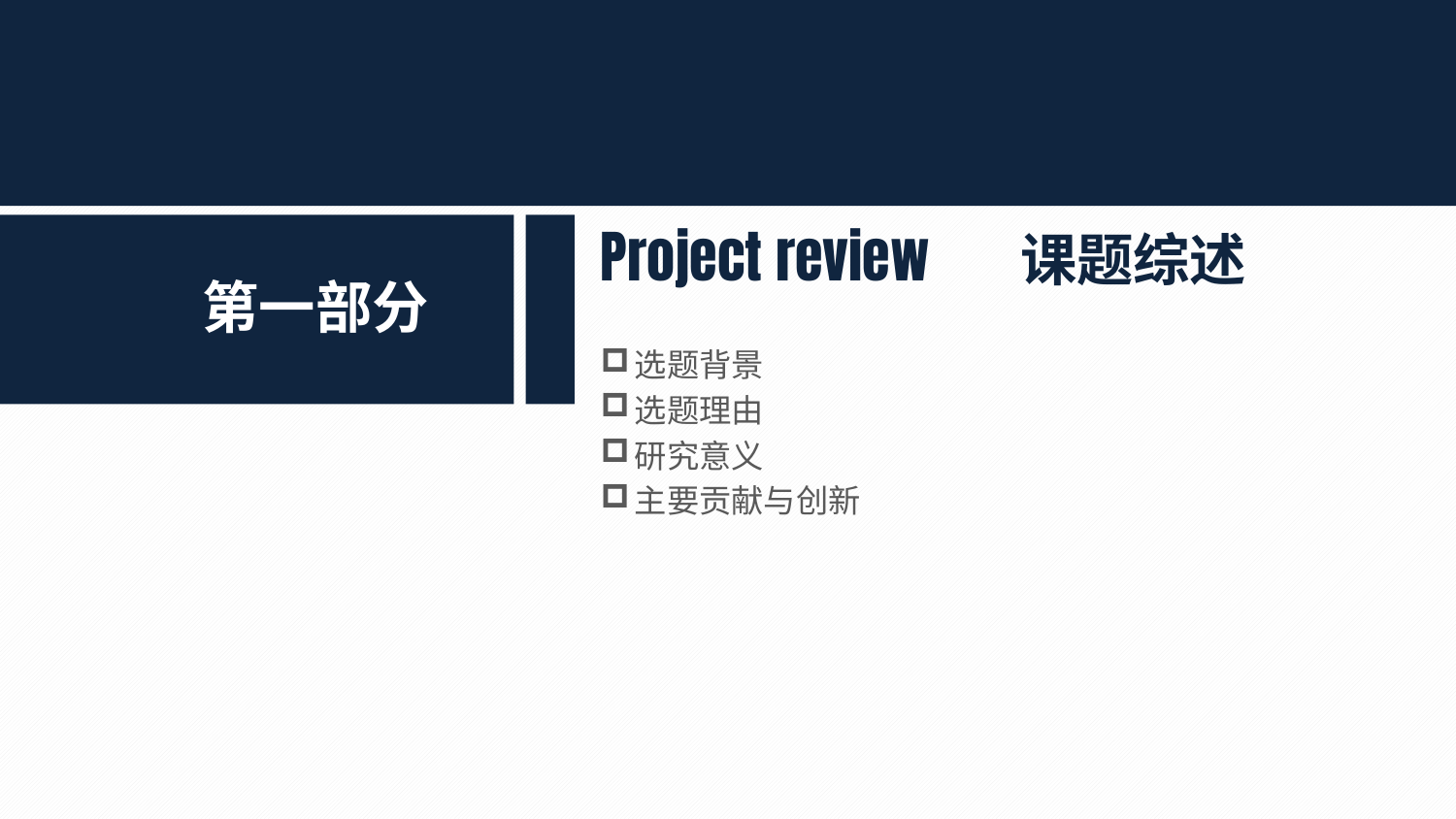

Project review
课题综述
第一部分
选题背景
选题理由
研究意义
主要贡献与创新